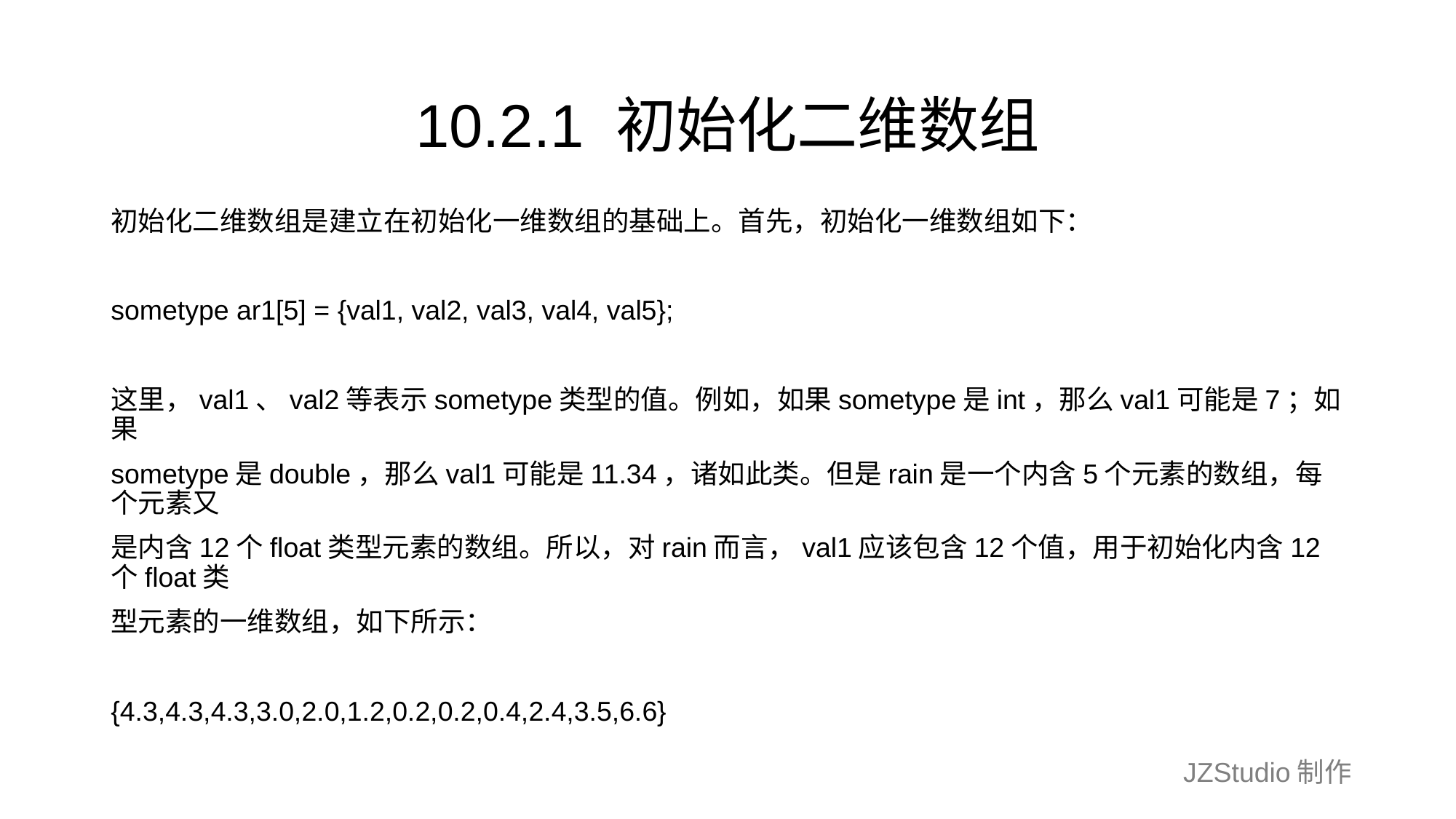

# 10.2.1 初始化二维数组
初始化二维数组是建立在初始化一维数组的基础上。首先，初始化一维数组如下：

sometype ar1[5] = {val1, val2, val3, val4, val5};

这里，val1、val2等表示sometype类型的值。例如，如果sometype是int，那么val1可能是7；如果
sometype是double，那么val1可能是11.34，诸如此类。但是rain是一个内含5个元素的数组，每个元素又
是内含12个float类型元素的数组。所以，对rain而言，val1应该包含12个值，用于初始化内含12个float类
型元素的一维数组，如下所示：

{4.3,4.3,4.3,3.0,2.0,1.2,0.2,0.2,0.4,2.4,3.5,6.6}